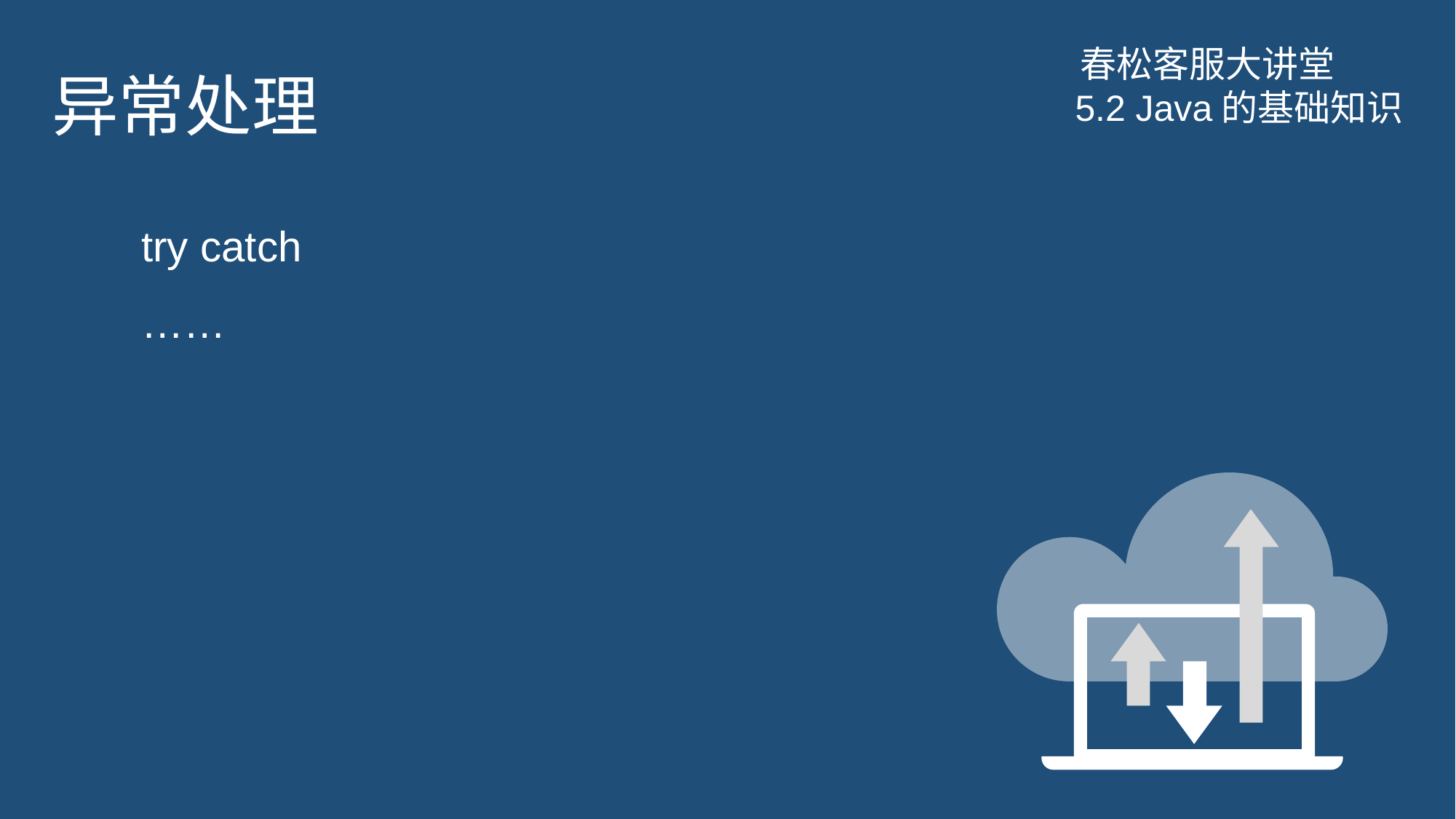

# 异常处理
春松客服大讲堂
5.2 Java的基础知识
try catch
……